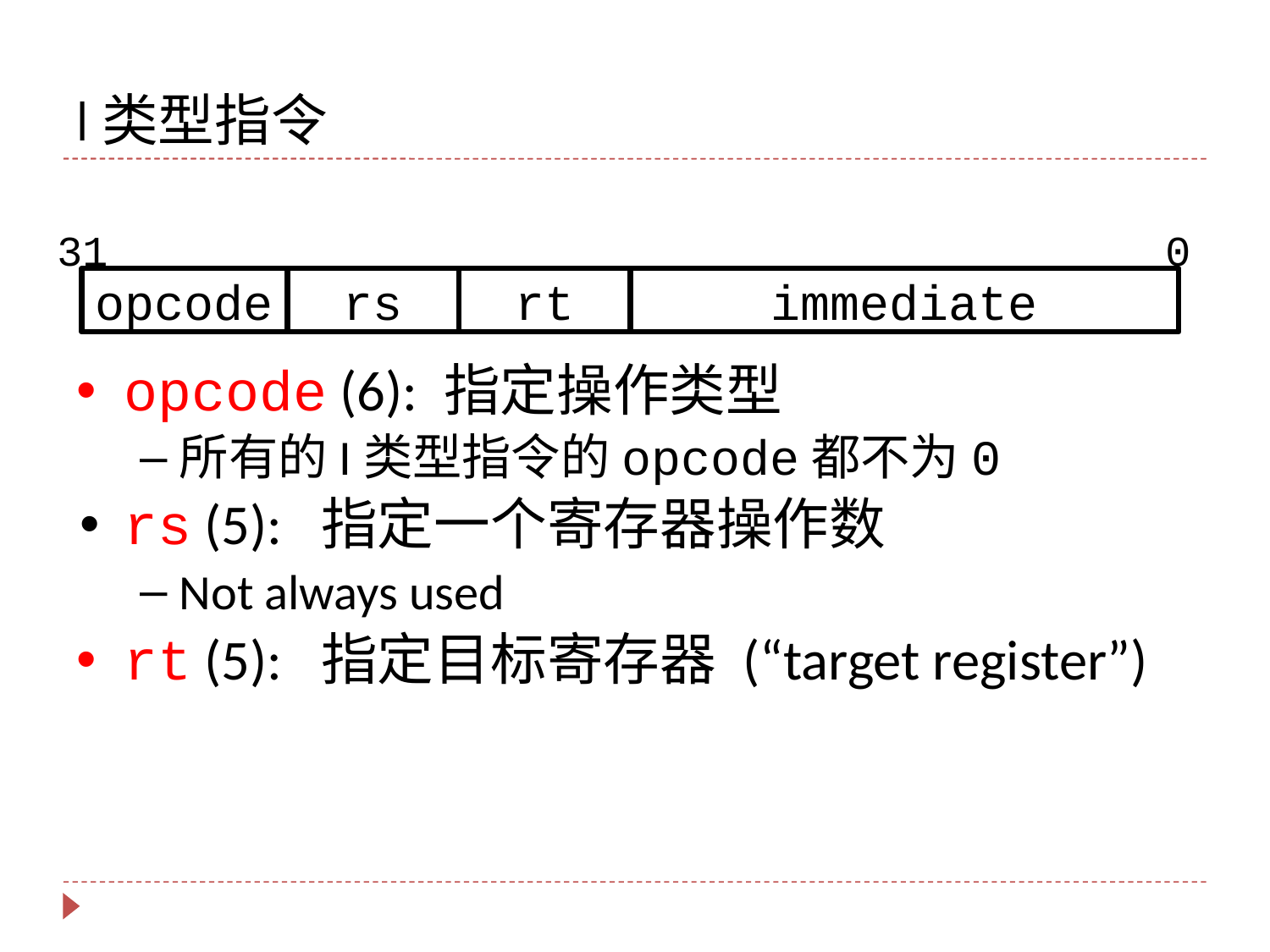

# I类型指令
31
0
opcode
rs
rt
immediate
opcode (6): 指定操作类型
所有的I类型指令的opcode都不为0
rs (5):  指定一个寄存器操作数
Not always used
rt (5):  指定目标寄存器 (“target register”)